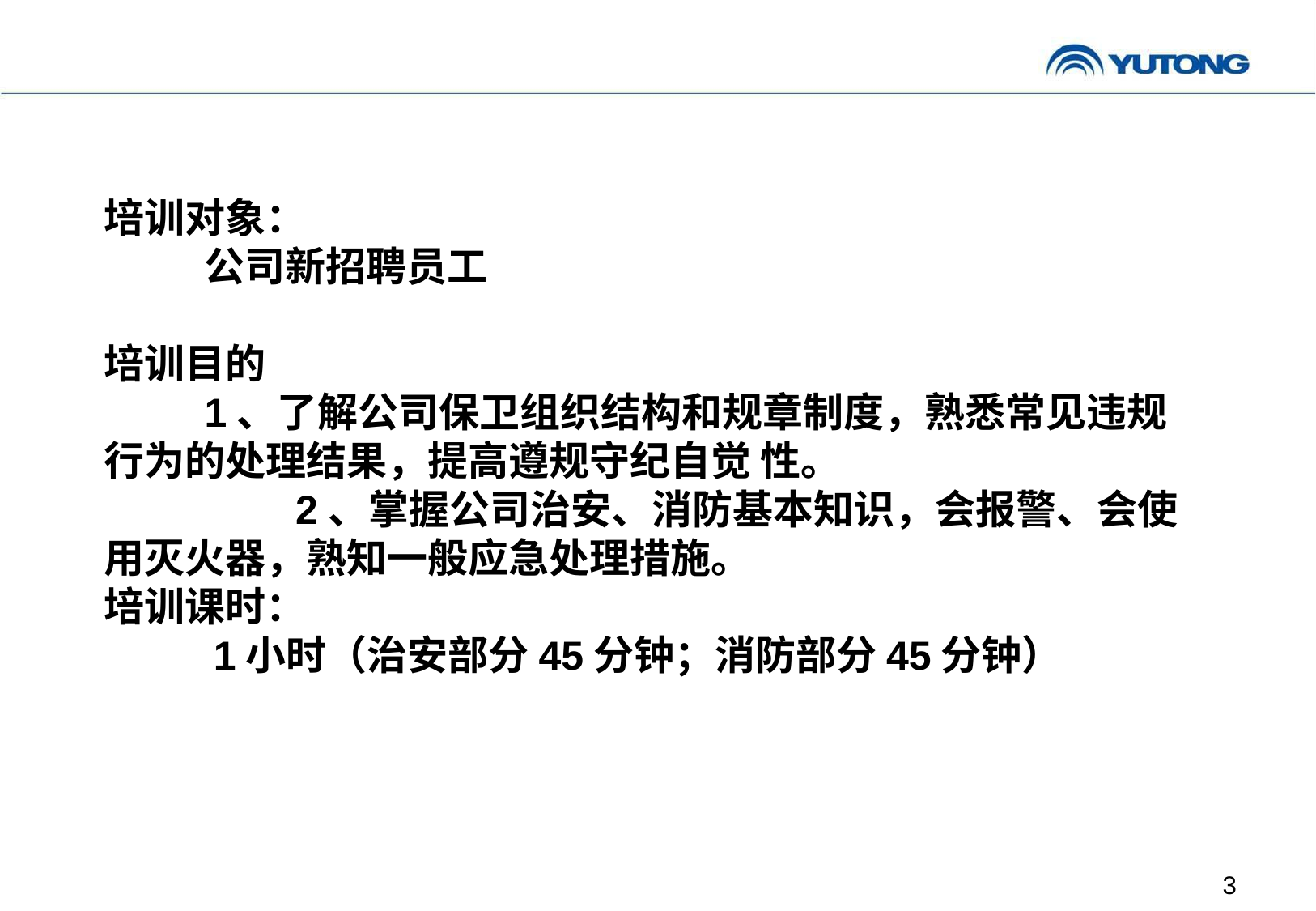

培训对象：
           公司新招聘员工
培训目的
          1、了解公司保卫组织结构和规章制度，熟悉常见违规行为的处理结果，提高遵规守纪自觉 性。
                    2、掌握公司治安、消防基本知识，会报警、会使用灭火器，熟知一般应急处理措施。
培训课时：
           1小时（治安部分45分钟；消防部分45分钟）

3